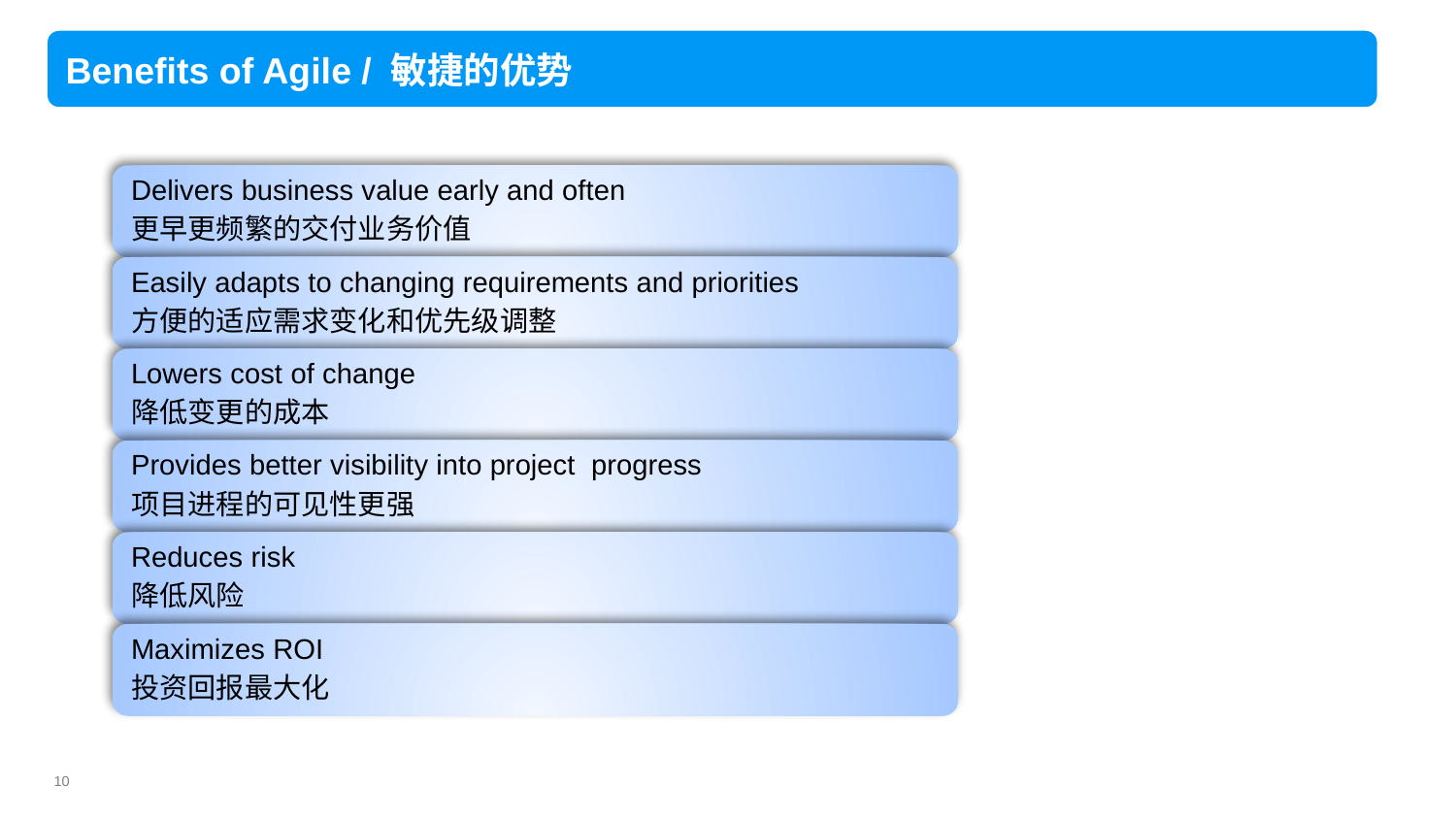

Benefits of Agile / 敏捷的优势
Delivers business value early and often
更早更频繁的交付业务价值
Easily adapts to changing requirements and priorities
方便的适应需求变化和优先级调整
Lowers cost of change
降低变更的成本
Provides better visibility into project  progress
项目进程的可见性更强
Reduces risk
降低风险
Maximizes ROI
投资回报最大化